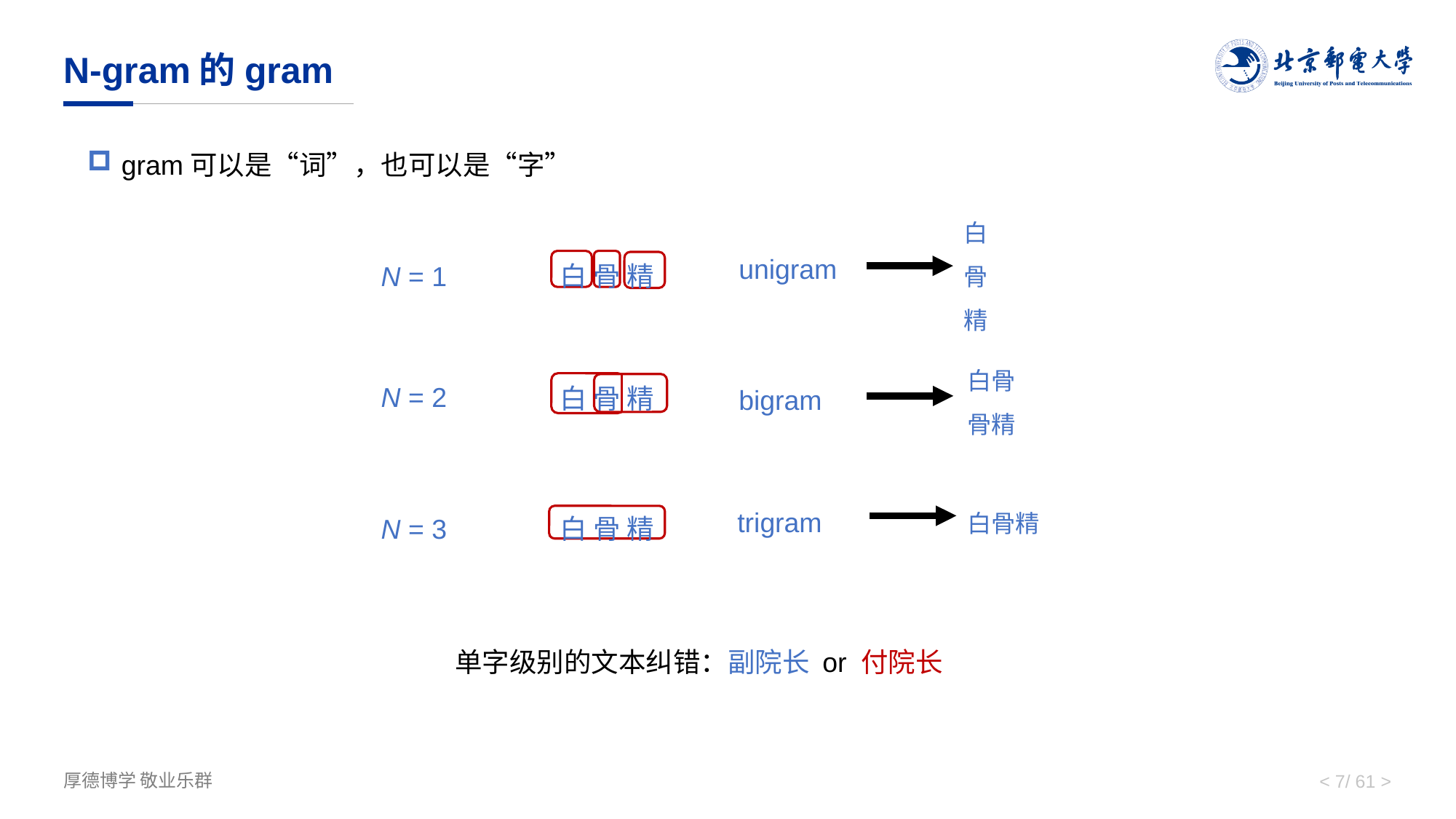

# N-gram的gram
gram可以是“词”，也可以是“字”
白
骨
精
unigram
N = 1
白 骨 精

白骨
骨精
N = 2
白 骨 精
bigram

trigram
白骨精
N = 3
白 骨 精

单字级别的文本纠错：副院长 or 付院长
< 7/ 61 >